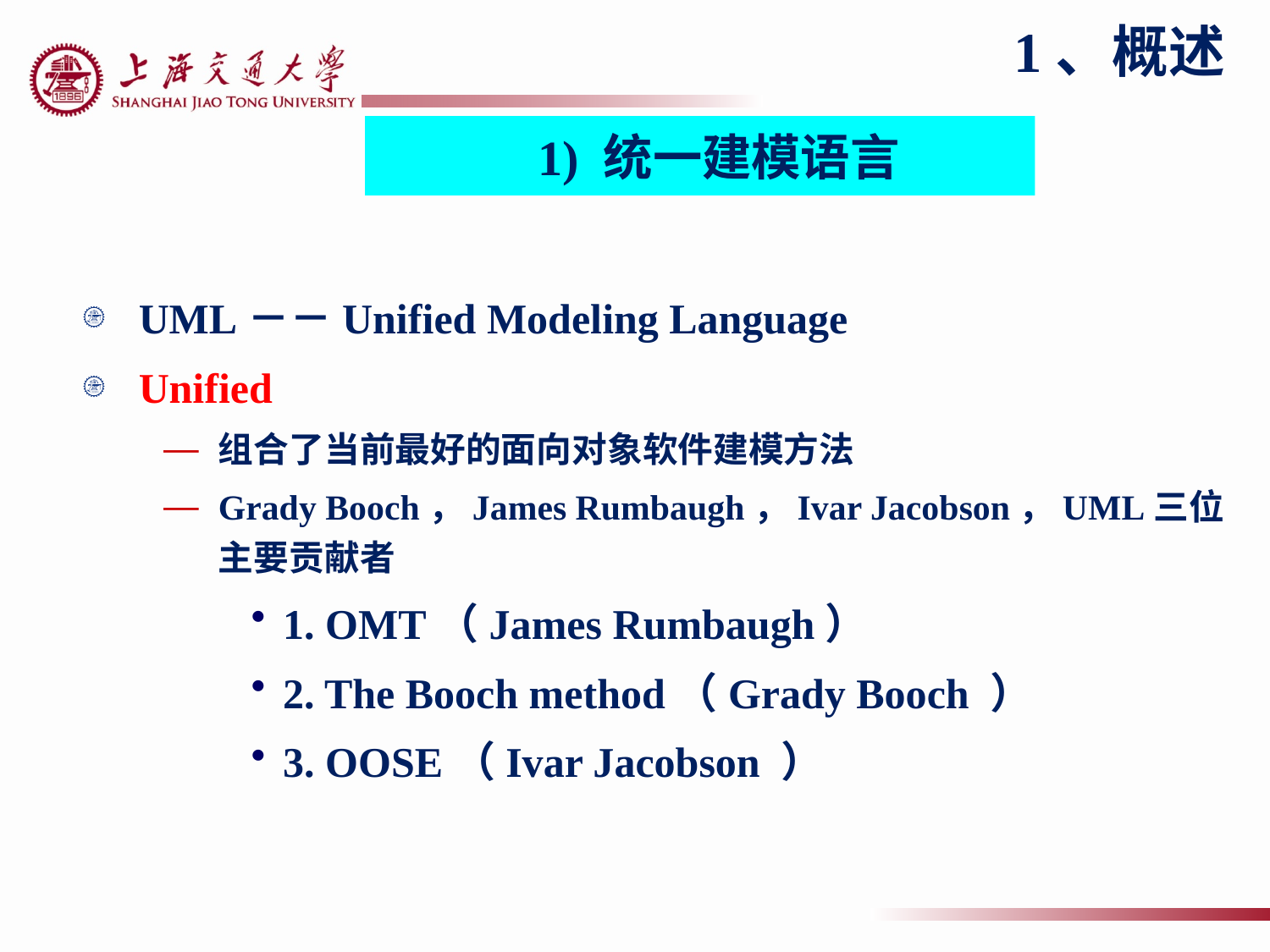

1、概述
1) 统一建模语言
UML－－Unified Modeling Language
Unified
组合了当前最好的面向对象软件建模方法
Grady Booch，James Rumbaugh，Ivar Jacobson，UML三位主要贡献者
1. OMT（James Rumbaugh）
2. The Booch method（Grady Booch ）
3. OOSE（Ivar Jacobson ）